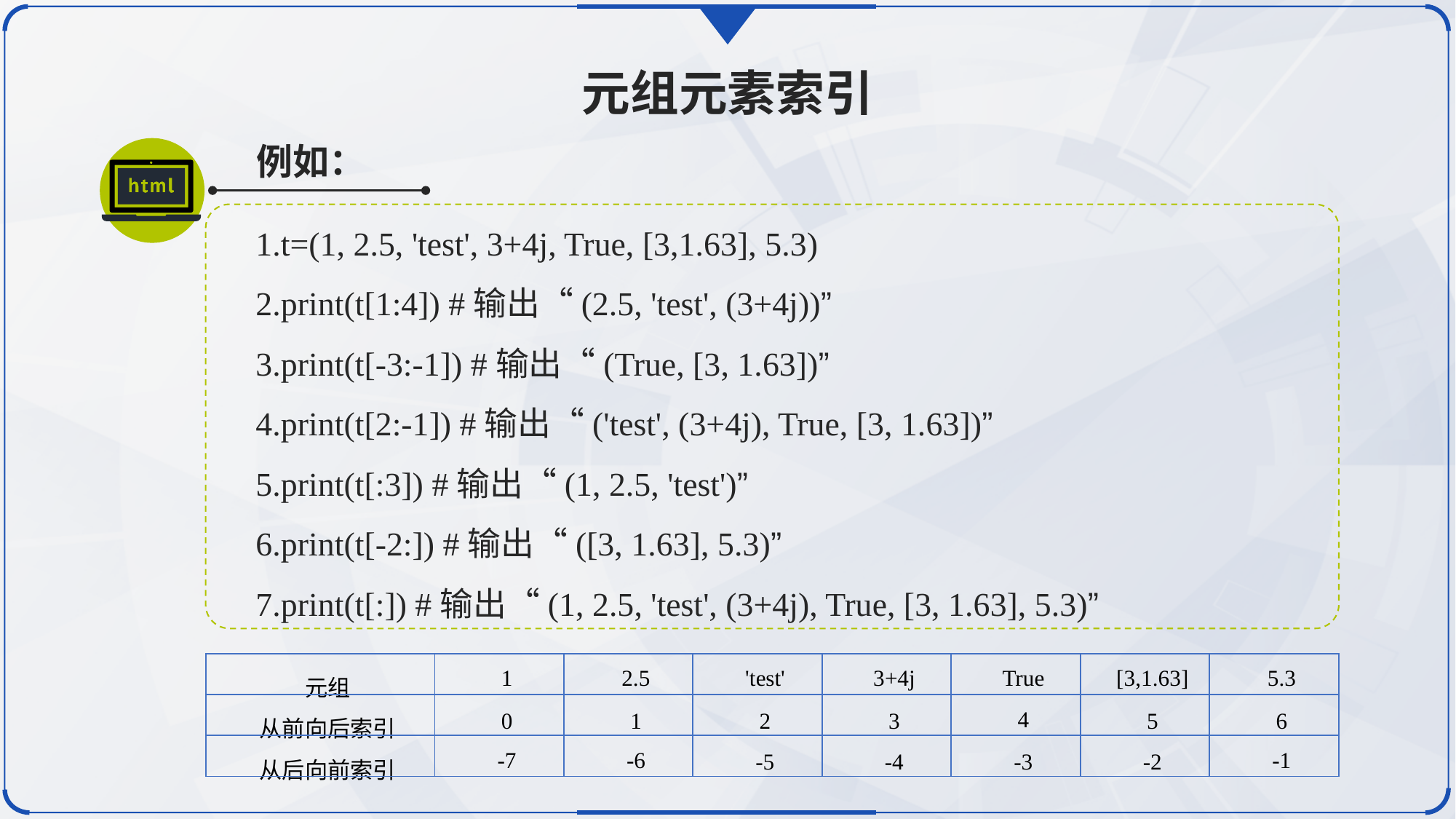

元组元素索引
例如：

1.t=(1, 2.5, 'test', 3+4j, True, [3,1.63], 5.3)
2.print(t[1:4]) #输出“(2.5, 'test', (3+4j))”
3.print(t[-3:-1]) #输出“(True, [3, 1.63])”
4.print(t[2:-1]) #输出“('test', (3+4j), True, [3, 1.63])”
5.print(t[:3]) #输出“(1, 2.5, 'test')”
6.print(t[-2:]) #输出“([3, 1.63], 5.3)”
7.print(t[:]) #输出“(1, 2.5, 'test', (3+4j), True, [3, 1.63], 5.3)”

| 元组 | 1 | 2.5 | 'test' | 3+4j | True | [3,1.63] | 5.3 |
| --- | --- | --- | --- | --- | --- | --- | --- |
| 从前向后索引 | 0 | 1 | 2 | 3 | 4 | 5 | 6 |
| 从后向前索引 | -7 | -6 | -5 | -4 | -3 | -2 | -1 |